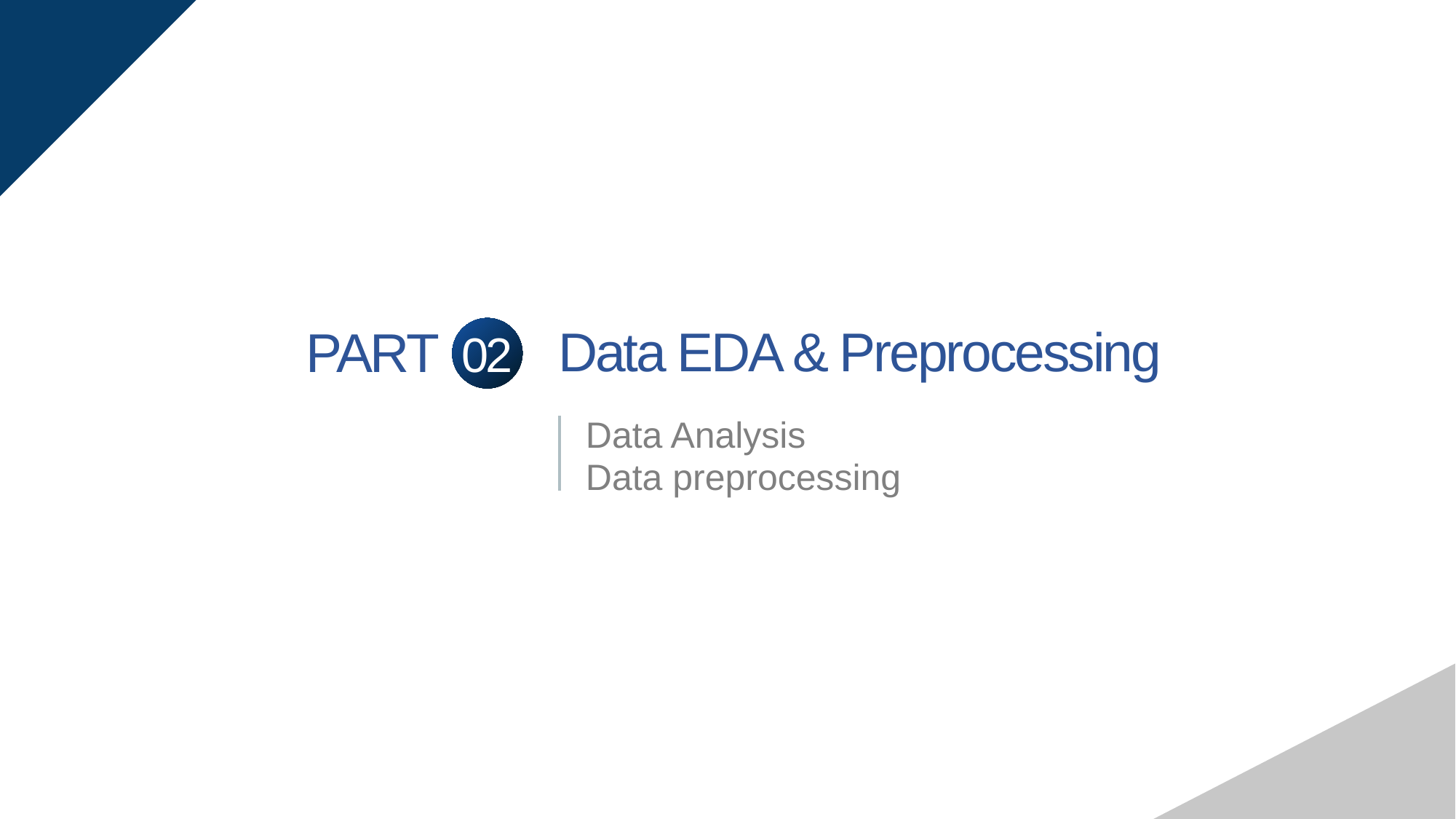

Data EDA & Preprocessing
PART
02

Data Analysis
Data preprocessing
연구배경
연구 목적 및 흐름도